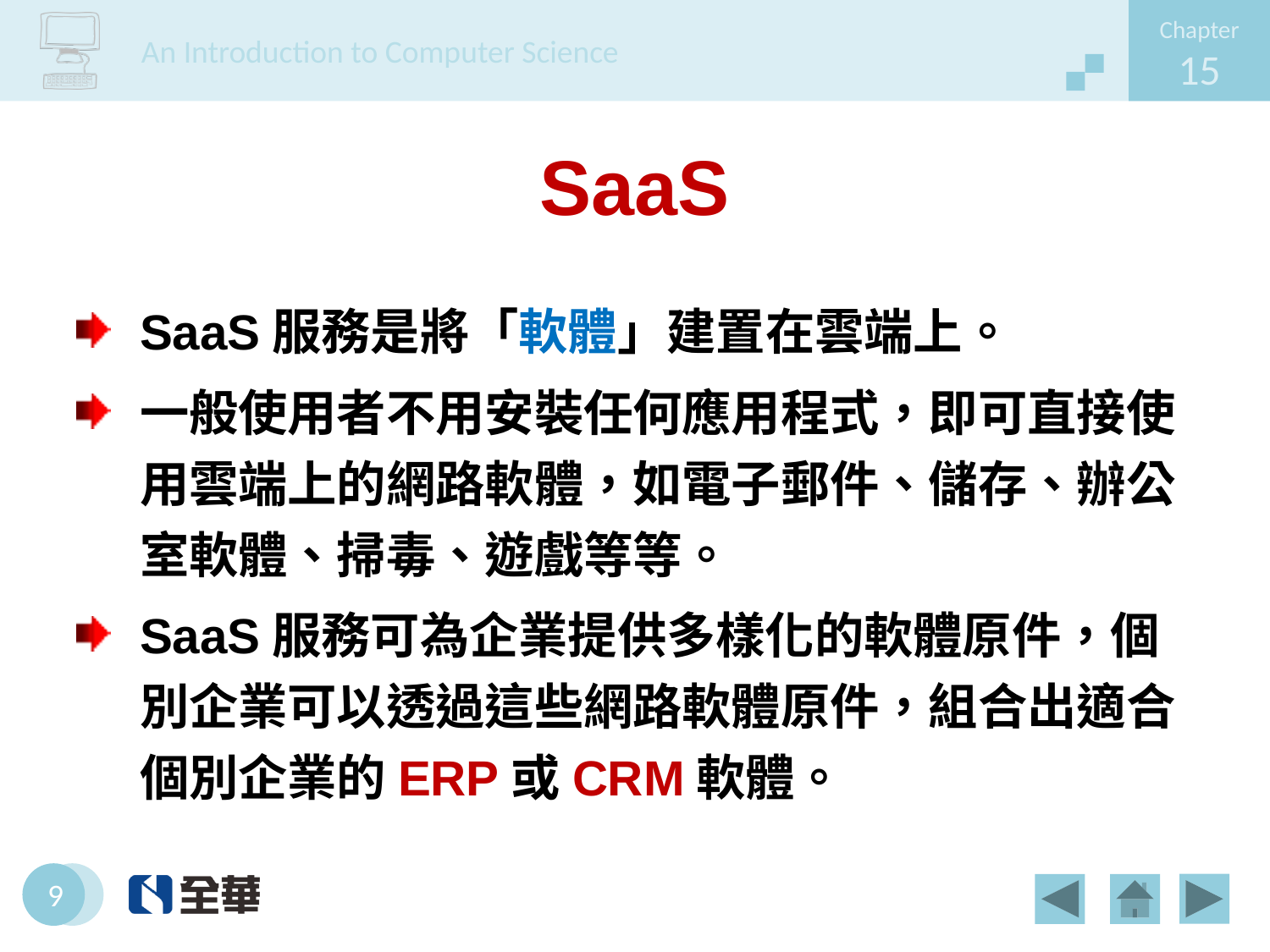

# SaaS
SaaS服務是將「軟體」建置在雲端上。
一般使用者不用安裝任何應用程式，即可直接使用雲端上的網路軟體，如電子郵件、儲存、辦公室軟體、掃毒、遊戲等等。
SaaS服務可為企業提供多樣化的軟體原件，個別企業可以透過這些網路軟體原件，組合出適合個別企業的ERP或CRM軟體。